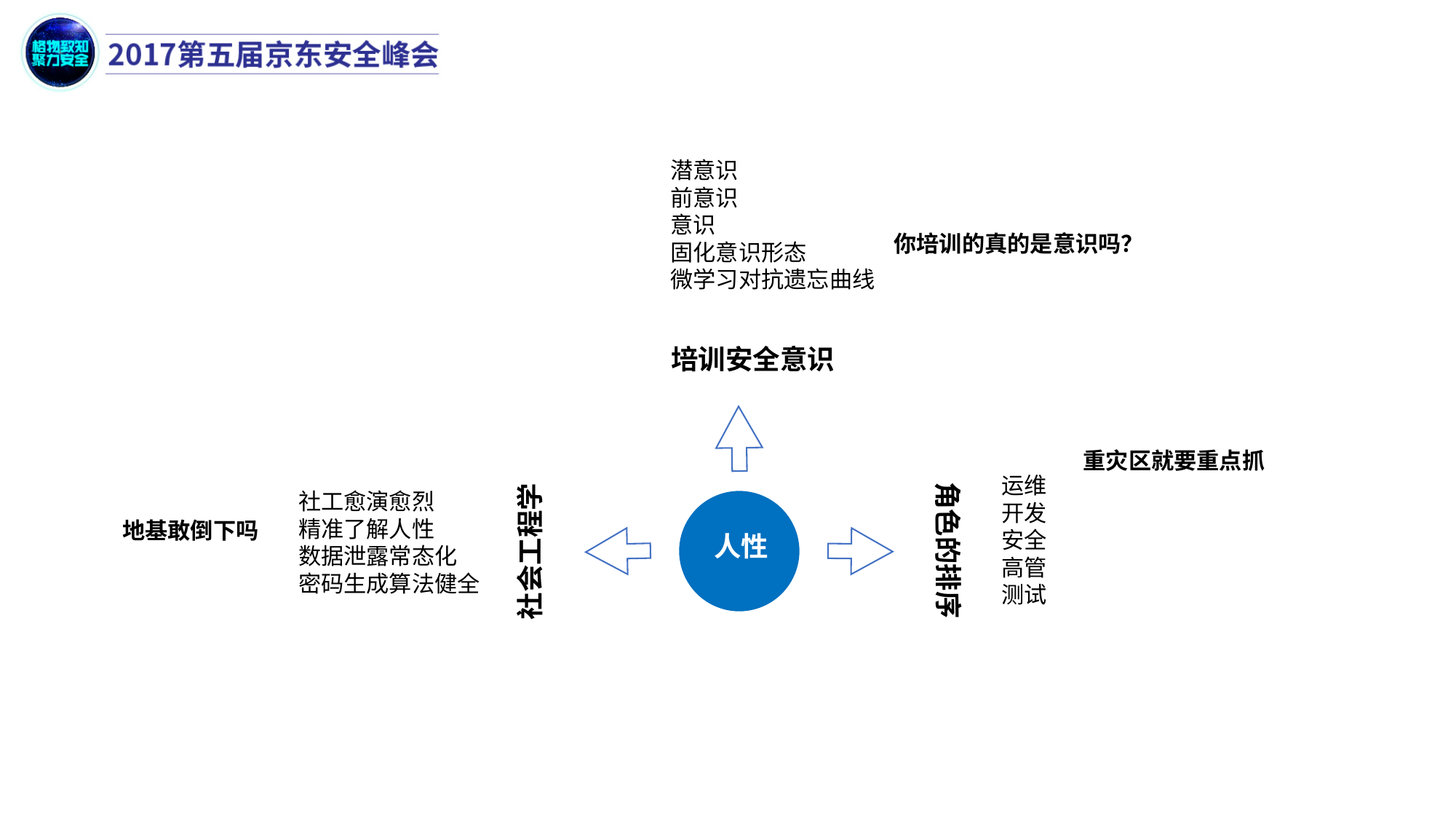

潜意识
前意识
意识
固化意识形态
微学习对抗遗忘曲线
你培训的真的是意识吗？
培训安全意识

重灾区就要重点抓
运维
开发
安全
高管
测试
社工愈演愈烈
精准了解人性
数据泄露常态化
密码生成算法健全

人性
地基敢倒下吗
角色的排序
社会工程学